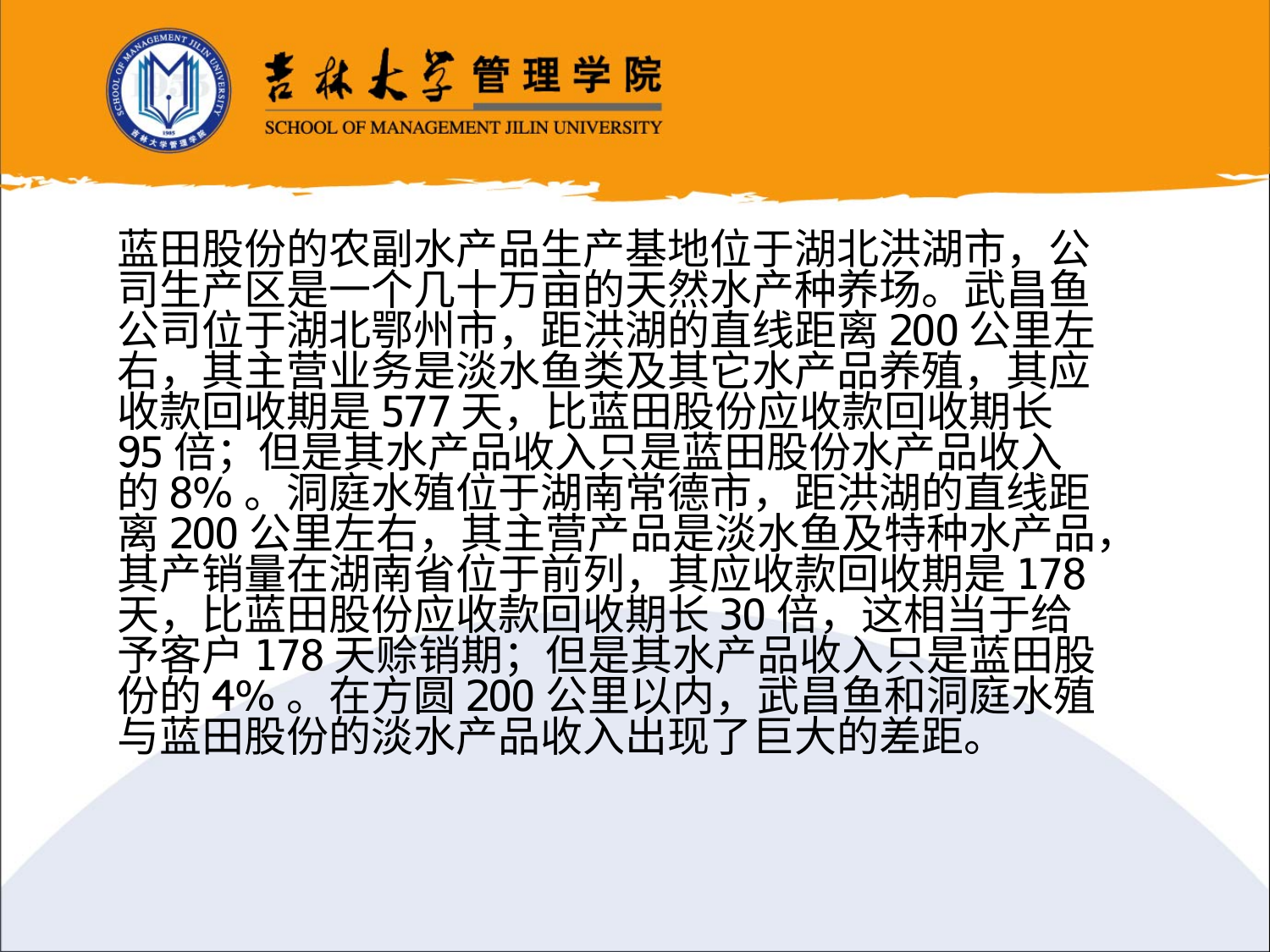

蓝田股份的农副水产品生产基地位于湖北洪湖市，公司生产区是一个几十万亩的天然水产种养场。武昌鱼公司位于湖北鄂州市，距洪湖的直线距离200公里左右，其主营业务是淡水鱼类及其它水产品养殖，其应收款回收期是577天，比蓝田股份应收款回收期长95倍；但是其水产品收入只是蓝田股份水产品收入的8%。洞庭水殖位于湖南常德市，距洪湖的直线距离200公里左右，其主营产品是淡水鱼及特种水产品，其产销量在湖南省位于前列，其应收款回收期是178天，比蓝田股份应收款回收期长30倍，这相当于给予客户178天赊销期；但是其水产品收入只是蓝田股份的4%。在方圆200公里以内，武昌鱼和洞庭水殖与蓝田股份的淡水产品收入出现了巨大的差距。
17